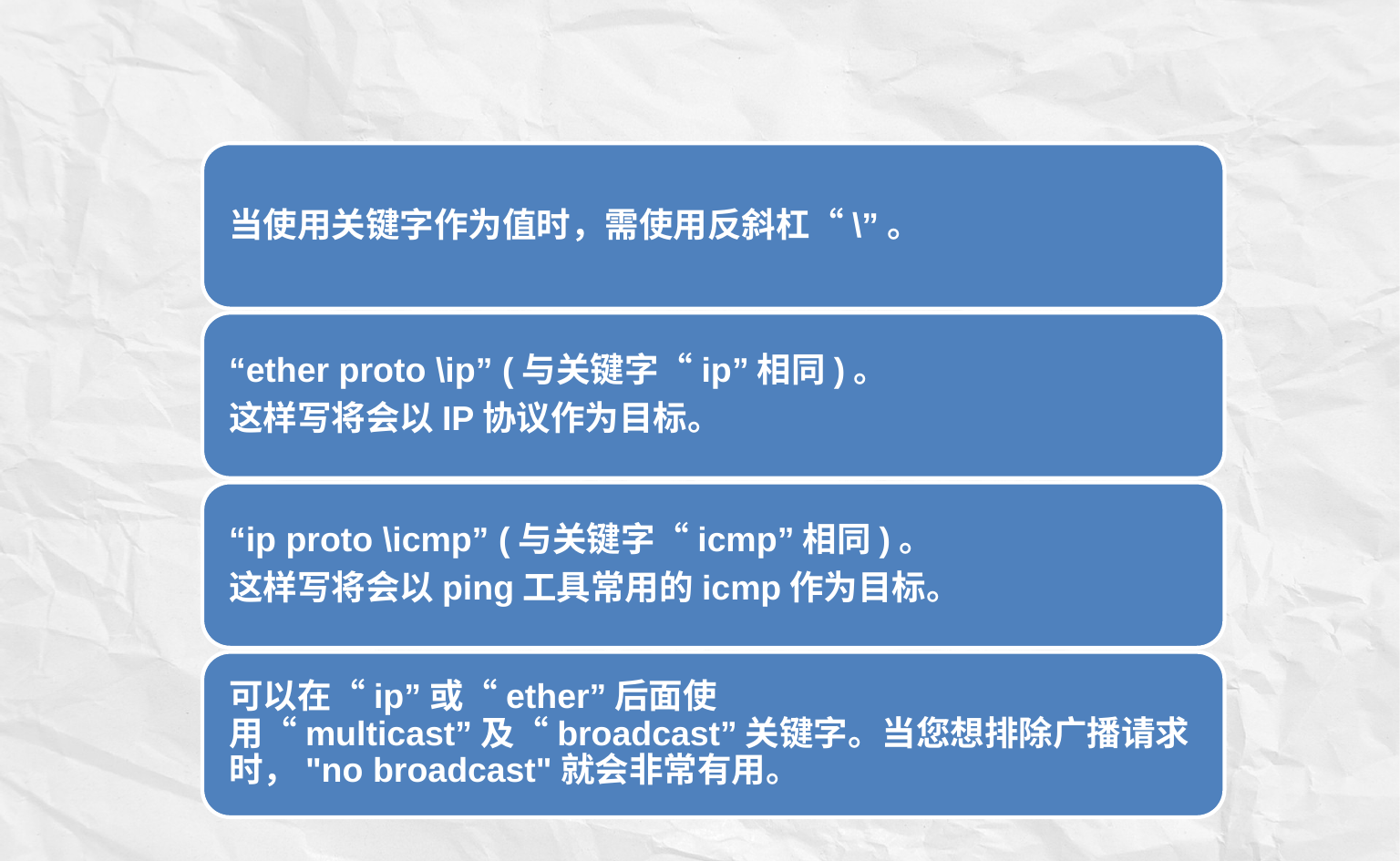

当使用关键字作为值时，需使用反斜杠“\”。
“ether proto \ip” (与关键字“ip”相同)。
这样写将会以IP协议作为目标。
“ip proto \icmp” (与关键字“icmp”相同)。
这样写将会以ping工具常用的icmp作为目标。
可以在“ip”或“ether”后面使用“multicast”及“broadcast”关键字。当您想排除广播请求时，"no broadcast"就会非常有用。